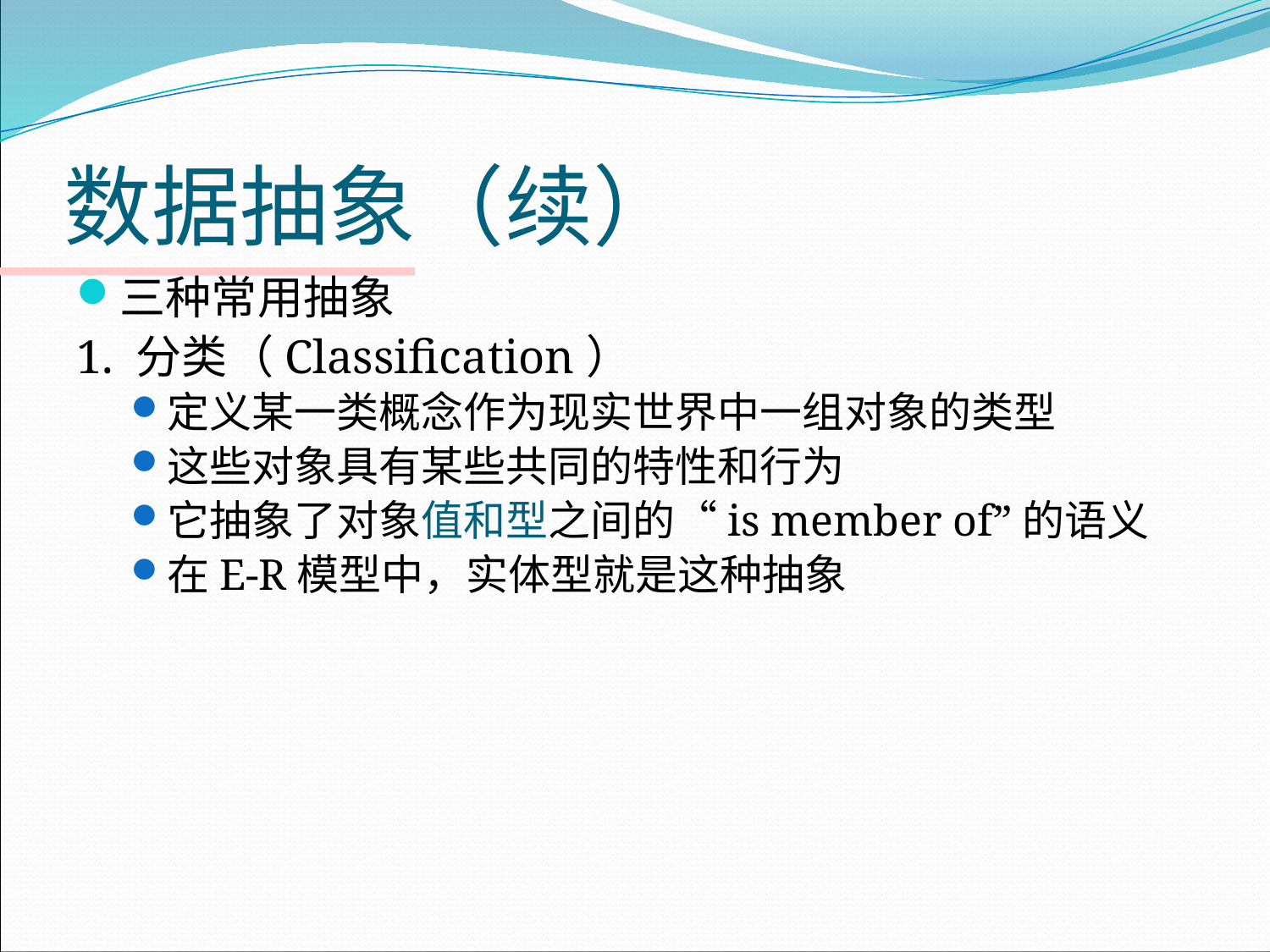

# 数据抽象（续）
三种常用抽象
1. 分类（Classification）
定义某一类概念作为现实世界中一组对象的类型
这些对象具有某些共同的特性和行为
它抽象了对象值和型之间的“is member of”的语义
在E-R模型中，实体型就是这种抽象

710